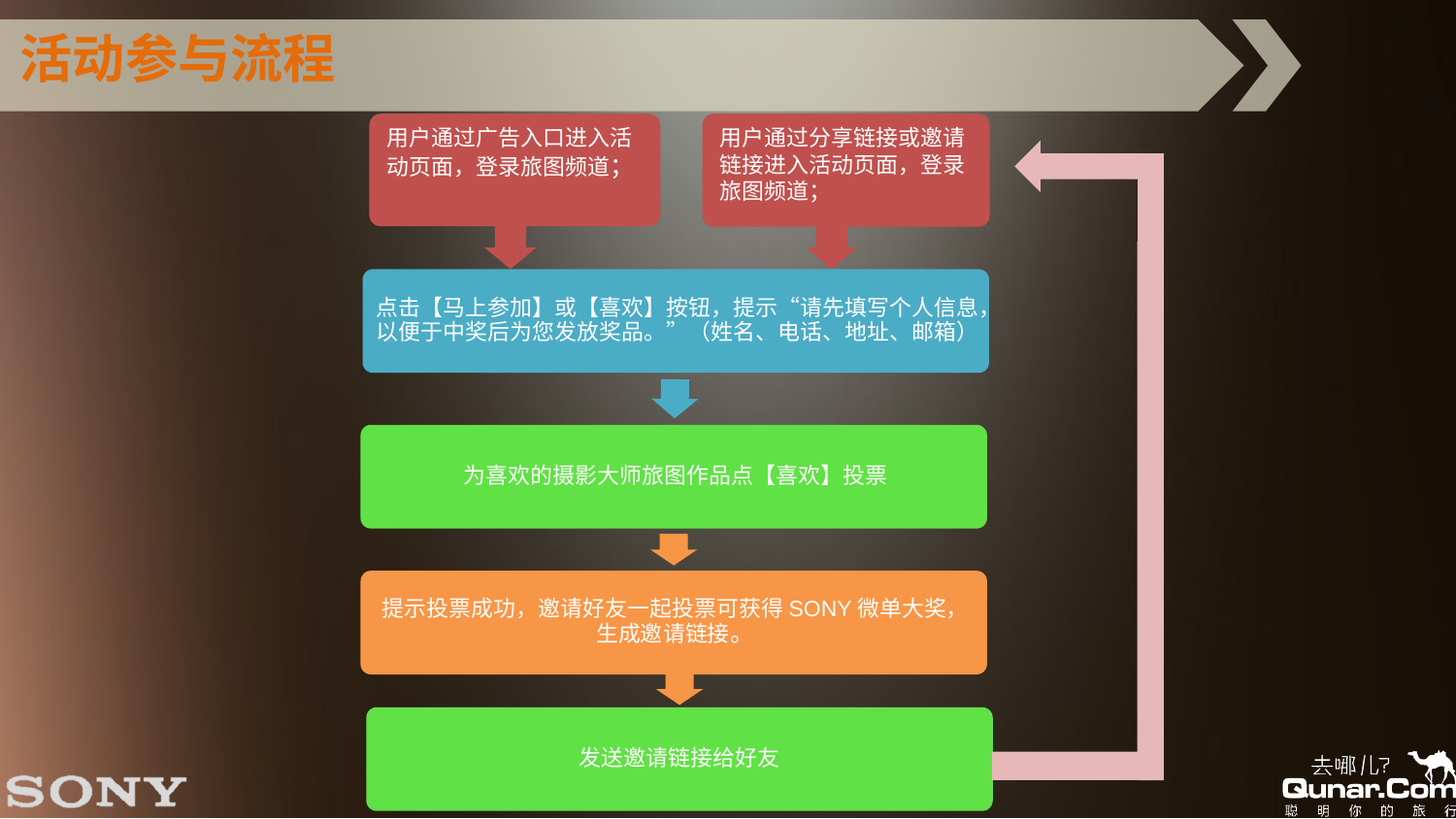

活动参与流程

用户通过广告入口进入活动页面，登录旅图频道；

用户通过分享链接或邀请链接进入活动页面，登录旅图频道；

点击【马上参加】或【喜欢】按钮，提示“请先填写个人信息，以便于中奖后为您发放奖品。”（姓名、电话、地址、邮箱）

为喜欢的摄影大师旅图作品点【喜欢】投票

提示投票成功，邀请好友一起投票可获得SONY微单大奖，生成邀请链接。

发送邀请链接给好友